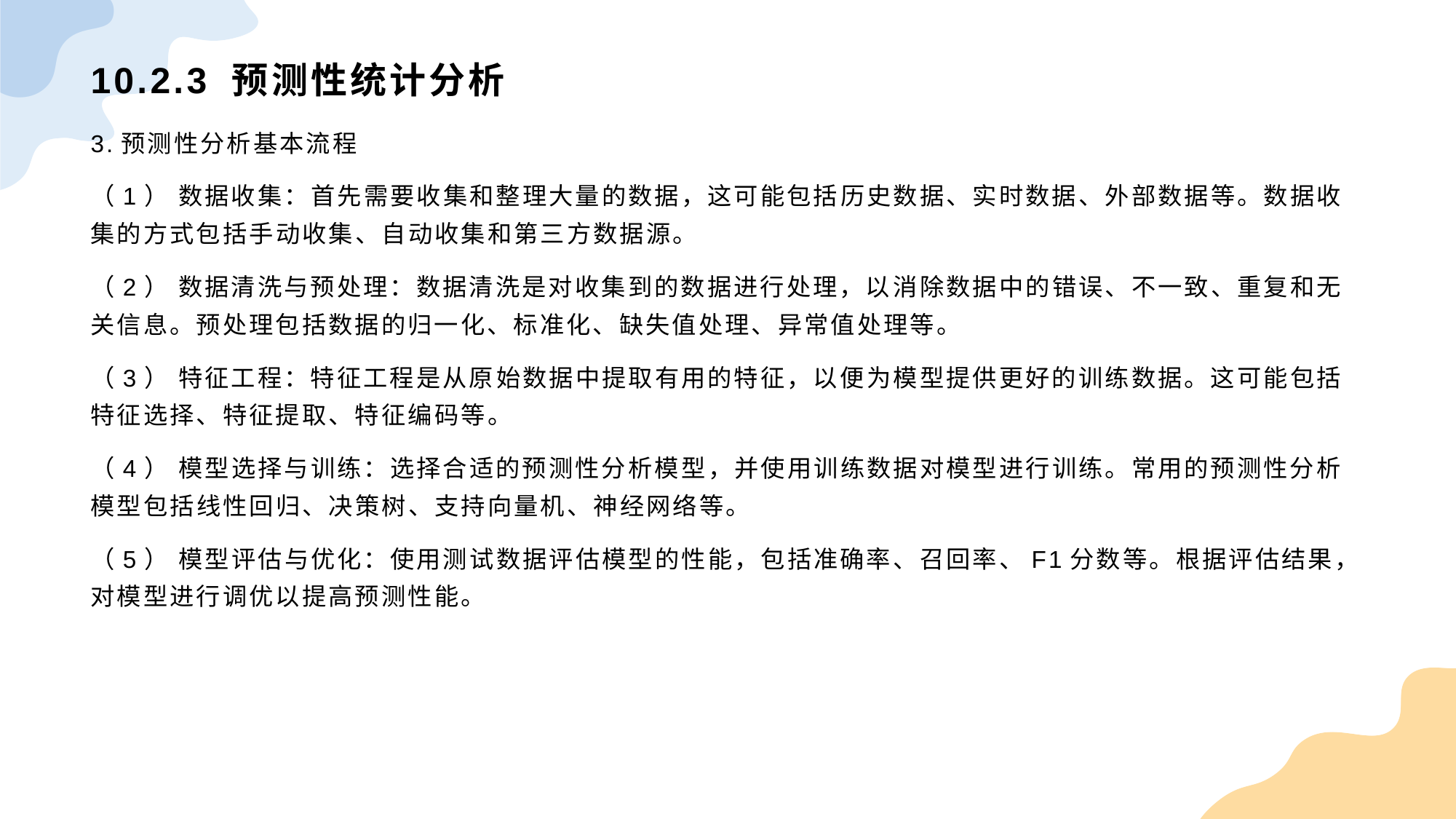

# 10.2.3 预测性统计分析
3.预测性分析基本流程
（1） 数据收集：首先需要收集和整理大量的数据，这可能包括历史数据、实时数据、外部数据等。数据收集的方式包括手动收集、自动收集和第三方数据源。
（2） 数据清洗与预处理：数据清洗是对收集到的数据进行处理，以消除数据中的错误、不一致、重复和无关信息。预处理包括数据的归一化、标准化、缺失值处理、异常值处理等。
（3） 特征工程：特征工程是从原始数据中提取有用的特征，以便为模型提供更好的训练数据。这可能包括特征选择、特征提取、特征编码等。
（4） 模型选择与训练：选择合适的预测性分析模型，并使用训练数据对模型进行训练。常用的预测性分析模型包括线性回归、决策树、支持向量机、神经网络等。
（5） 模型评估与优化：使用测试数据评估模型的性能，包括准确率、召回率、F1分数等。根据评估结果，对模型进行调优以提高预测性能。